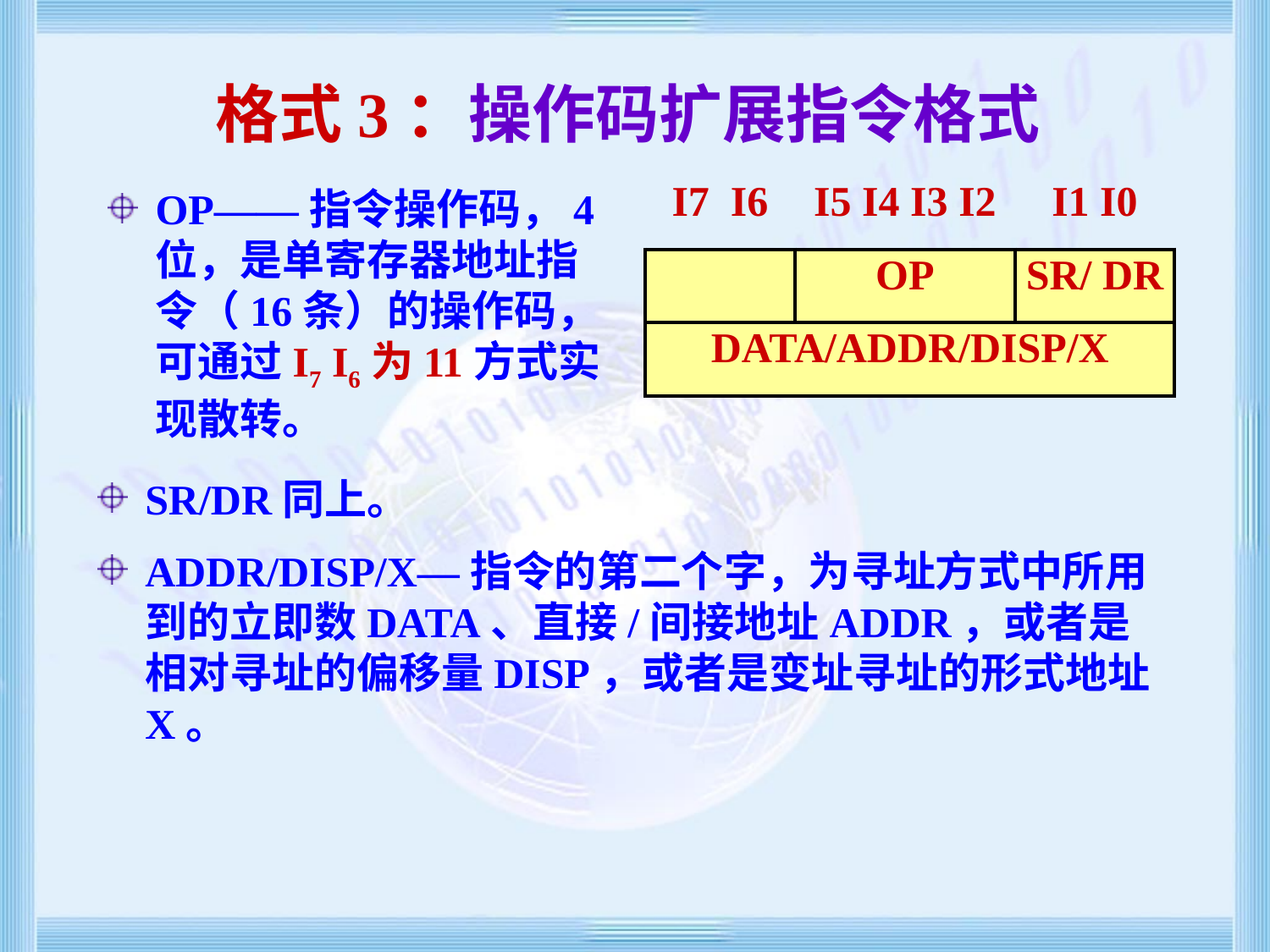

# 格式3：操作码扩展指令格式
OP——指令操作码，4位，是单寄存器地址指令（16条）的操作码，可通过I7 I6为11方式实现散转。
| I7 I6 | I5 I4 I3 I2 | I1 I0 |
| --- | --- | --- |
|  | OP | SR/ DR |
| DATA/ADDR/DISP/X |  |  |
SR/DR同上。
ADDR/DISP/X—指令的第二个字，为寻址方式中所用到的立即数DATA、直接/间接地址ADDR，或者是相对寻址的偏移量DISP，或者是变址寻址的形式地址X。

75